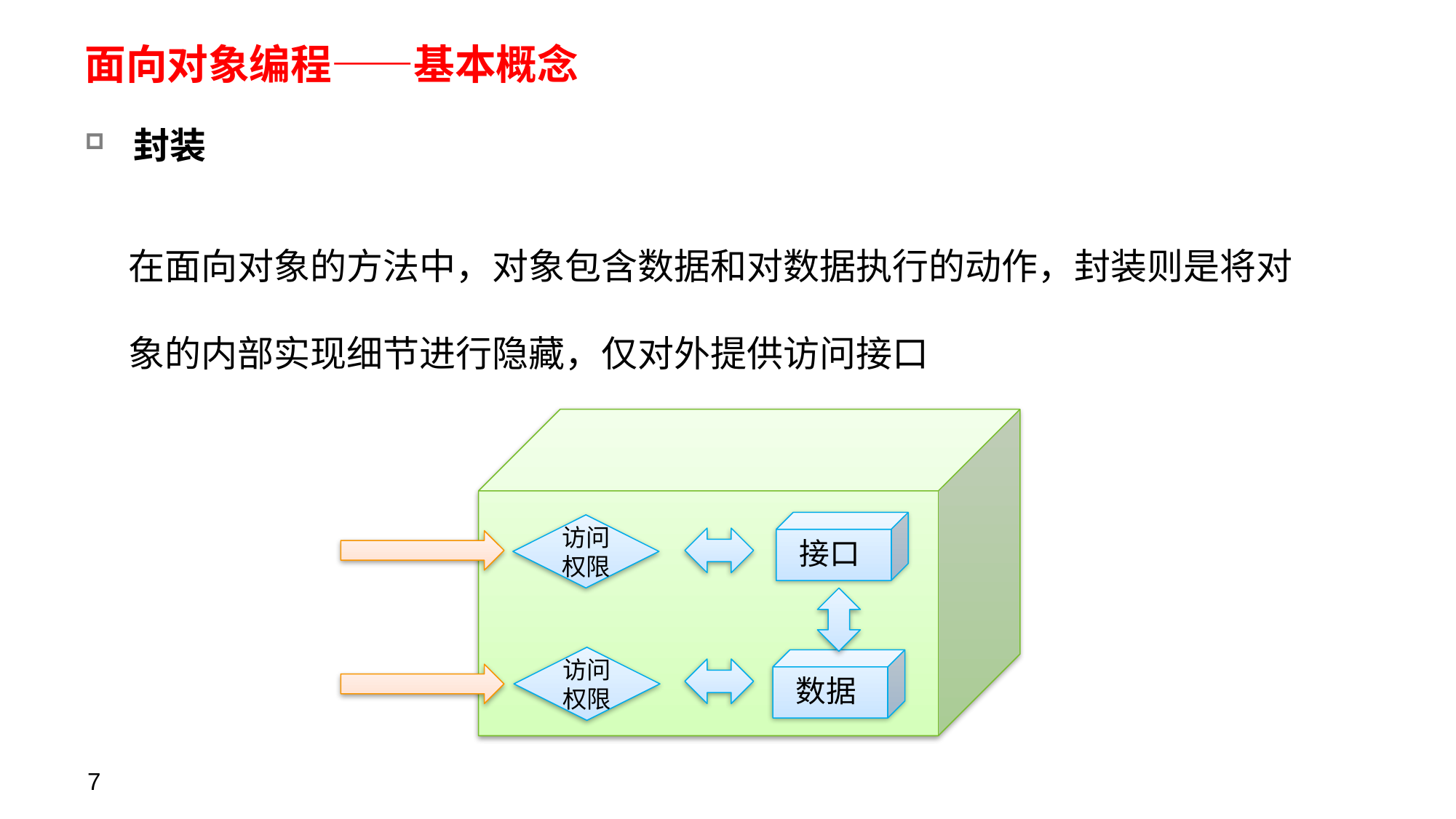

# 面向对象编程——基本概念
封装
在面向对象的方法中，对象包含数据和对数据执行的动作，封装则是将对象的内部实现细节进行隐藏，仅对外提供访问接口

接口
访问权限

访问权限

数据

7